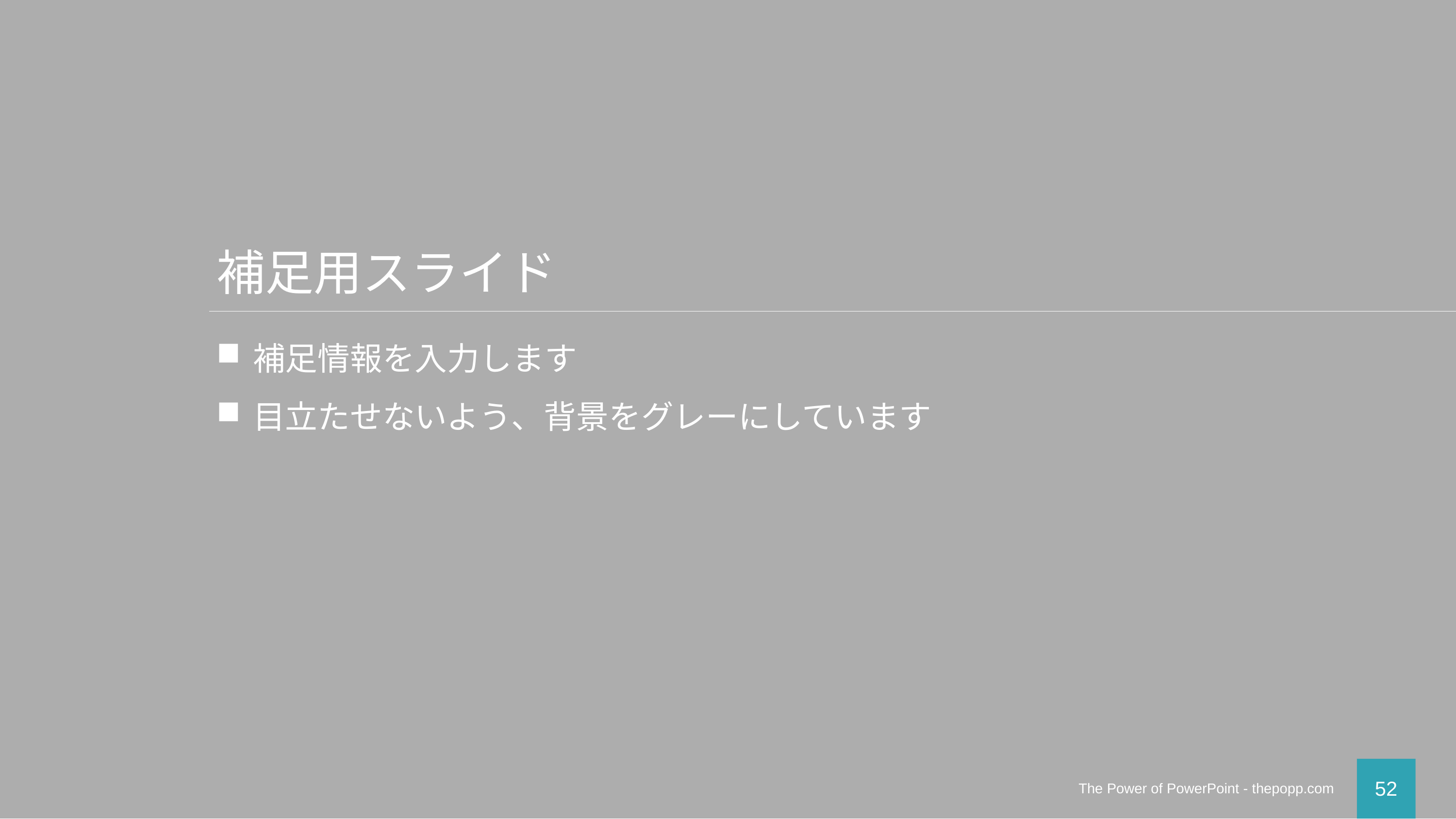

# 補足用スライド
補足情報を入力します
目立たせないよう、背景をグレーにしています
The Power of PowerPoint - thepopp.com
52